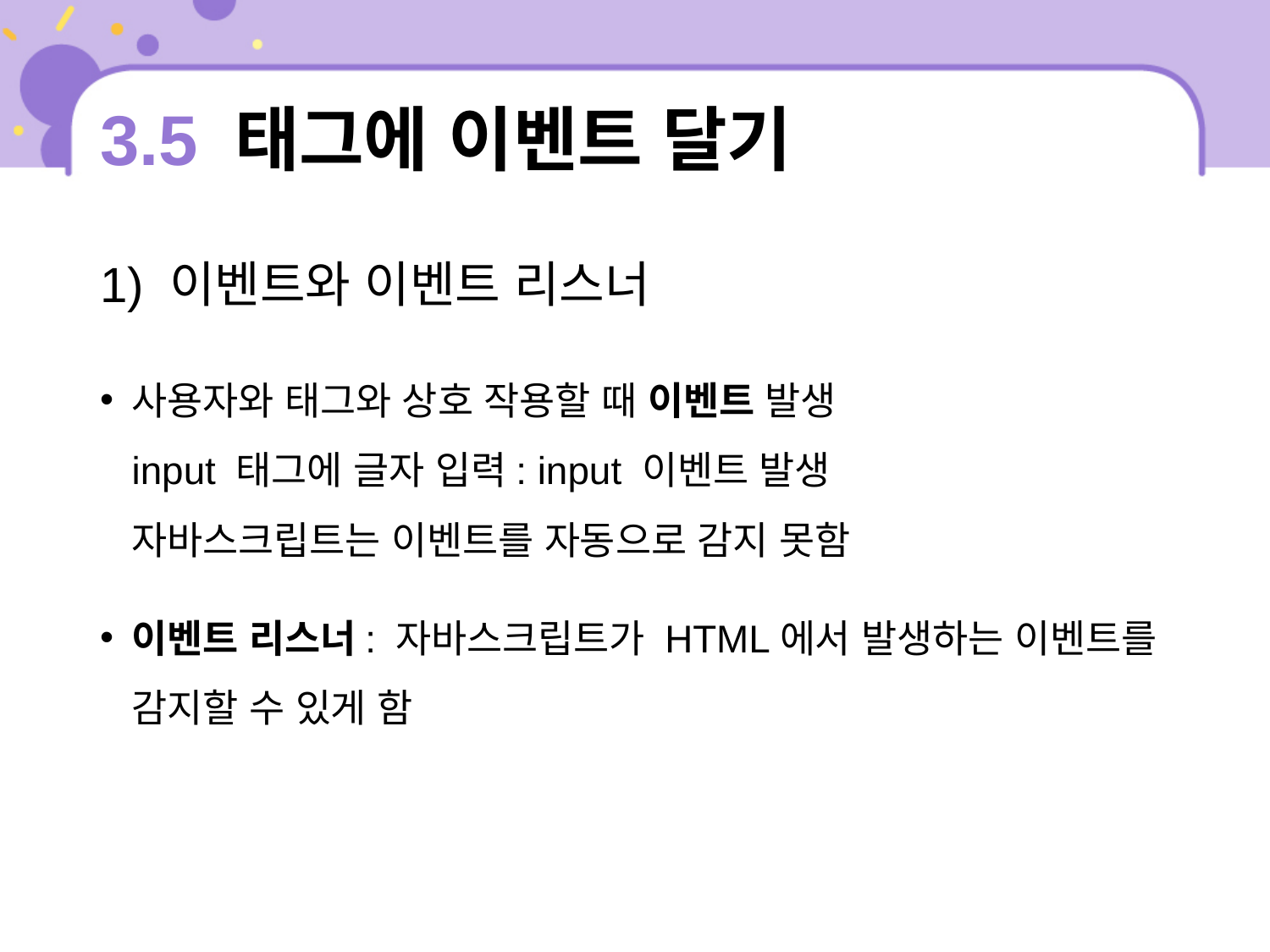

# 3.5 태그에 이벤트 달기
1) 이벤트와 이벤트 리스너
사용자와 태그와 상호 작용할 때 이벤트 발생
input 태그에 글자 입력: input 이벤트 발생
자바스크립트는 이벤트를 자동으로 감지 못함
이벤트 리스너: 자바스크립트가 HTML에서 발생하는 이벤트를 감지할 수 있게 함